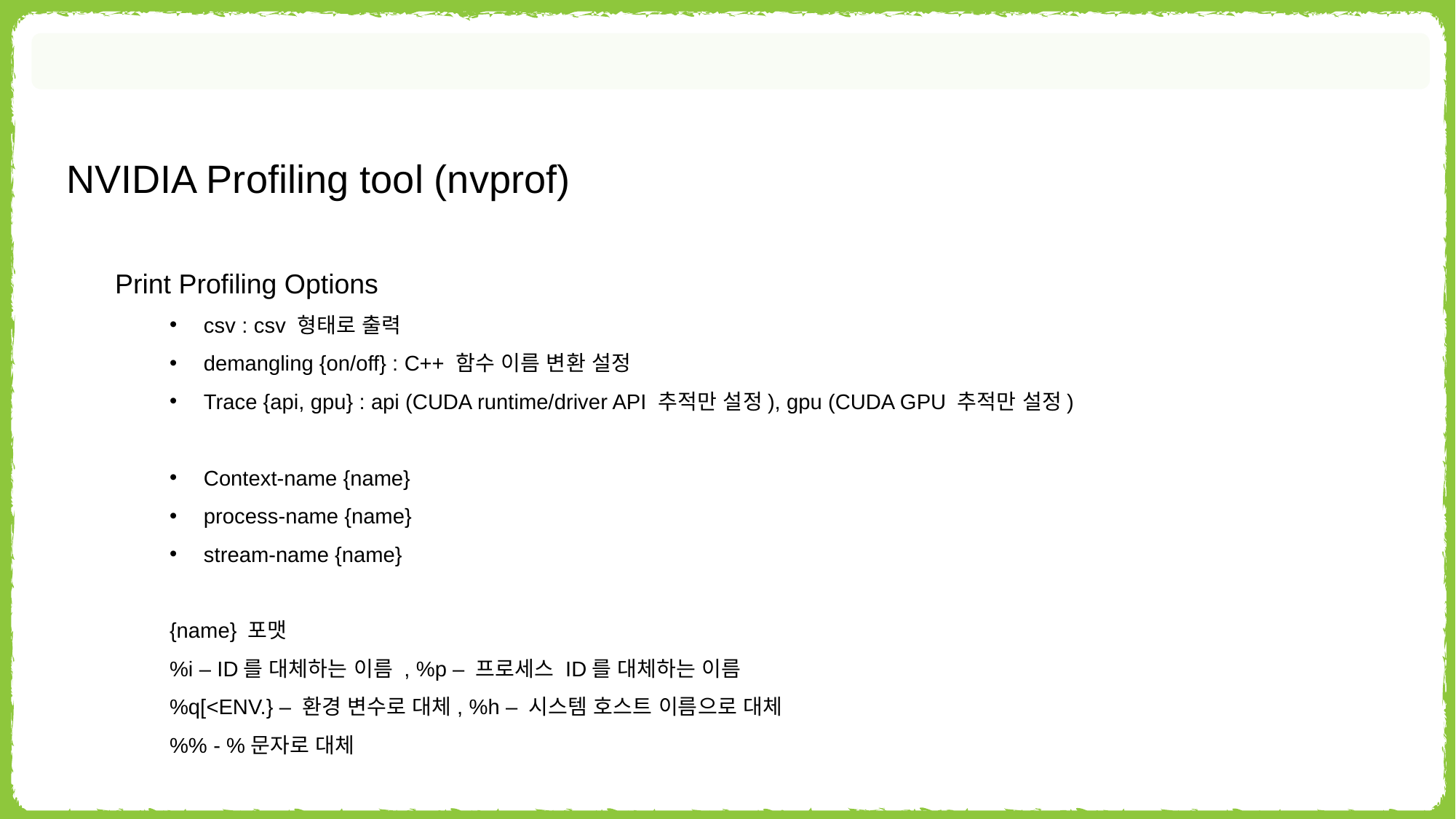

NVIDIA Profiling tool (nvprof)
Print Profiling Options
csv : csv 형태로 출력
demangling {on/off} : C++ 함수 이름 변환 설정
Trace {api, gpu} : api (CUDA runtime/driver API 추적만 설정), gpu (CUDA GPU 추적만 설정)

Context-name {name}
process-name {name}
stream-name {name}

{name} 포맷
%i – ID를 대체하는 이름 , %p – 프로세스 ID를 대체하는 이름
%q[<ENV.} – 환경 변수로 대체, %h – 시스템 호스트 이름으로 대체
%% - %문자로 대체